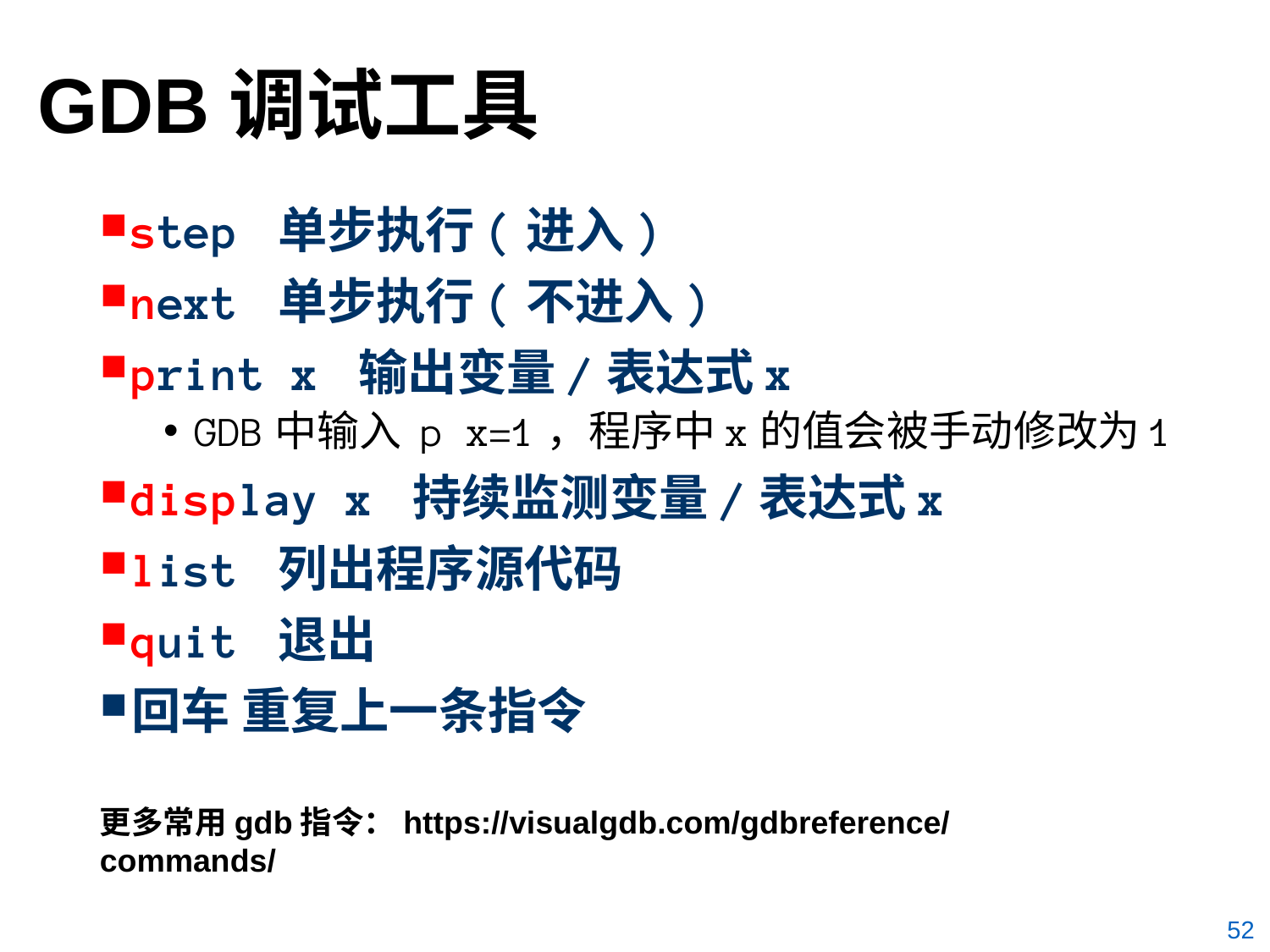

# GDB调试工具
step 单步执行(进入)
next 单步执行(不进入)
print x 输出变量/表达式x
GDB中输入 p x=1，程序中x的值会被手动修改为1
display x 持续监测变量/表达式x
list 列出程序源代码
quit 退出
回车 重复上一条指令

更多常用gdb指令：https://visualgdb.com/gdbreference/commands/
52